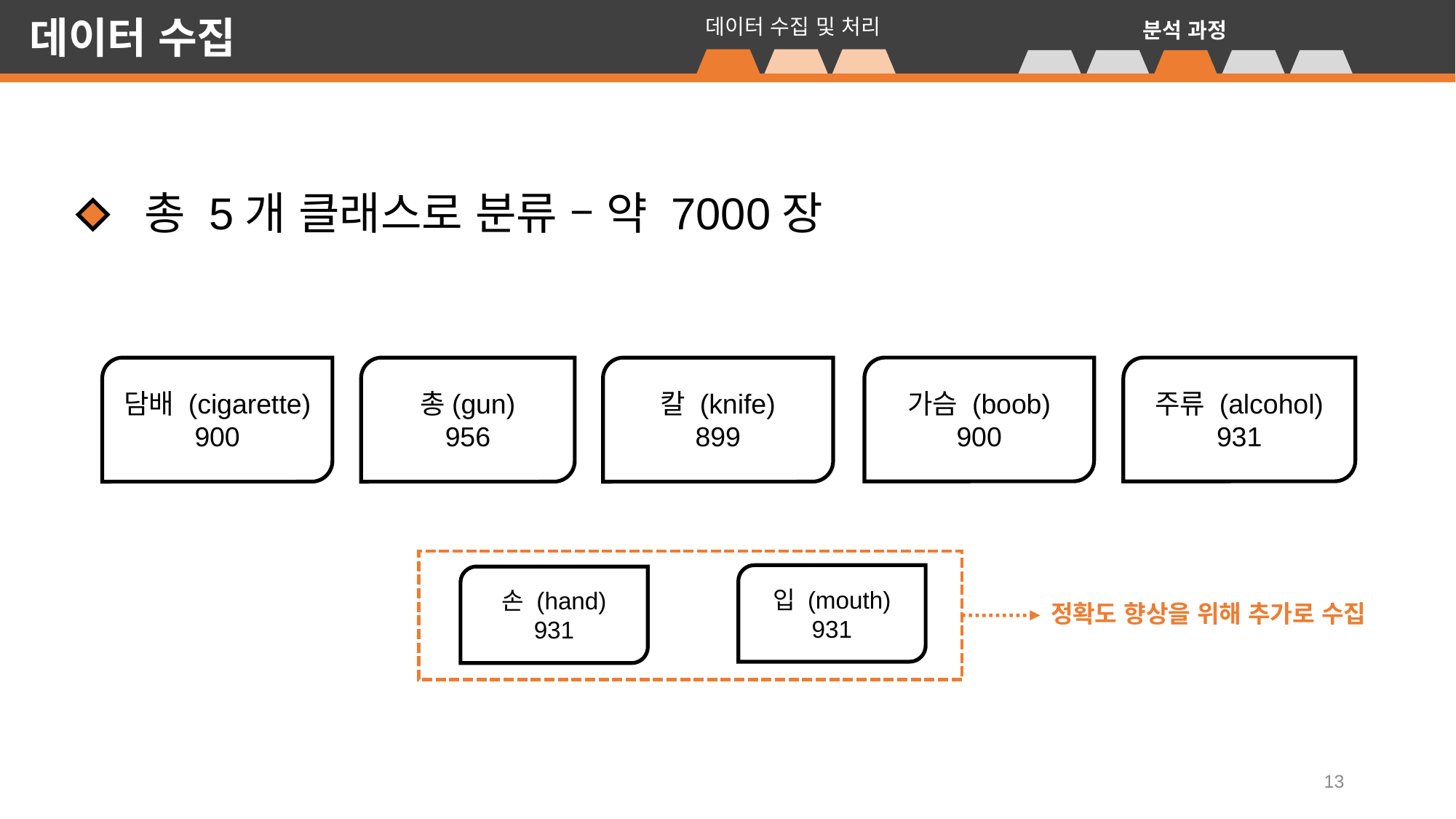

데이터 수집
데이터 수집 및 처리
분석 과정

총 5개 클래스로 분류 – 약 7000장

담배 (cigarette)
900
주류 (alcohol)
931
총(gun)
956
칼 (knife)
899
가슴 (boob)
900

입 (mouth)
931
손 (hand)
931
정확도 향상을 위해 추가로 수집
13